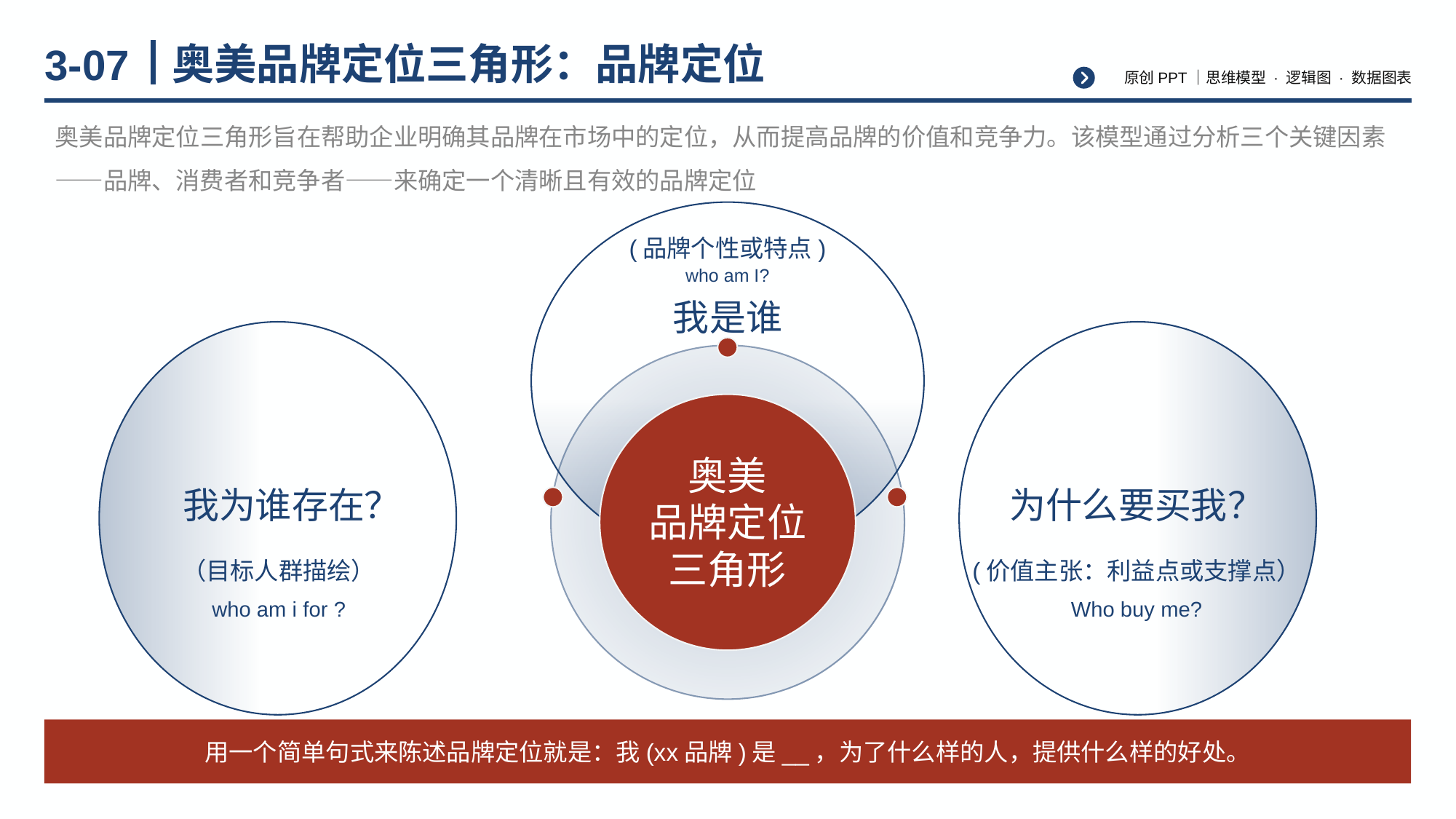

# 奥美品牌定位三角形：品牌定位
3-07
奥美品牌定位三角形旨在帮助企业明确其品牌在市场中的定位，从而提高品牌的价值和竞争力。该模型通过分析三个关键因素——品牌、消费者和竞争者——来确定一个清晰且有效的品牌定位

(品牌个性或特点)
who am I?
我是谁

奥美
品牌定位
三角形
我为谁存在？
为什么要买我？

（目标人群描绘）
(价值主张：利益点或支撑点）
who am i for ?
Who buy me?

用一个简单句式来陈述品牌定位就是：我(xx品牌)是__，为了什么样的人，提供什么样的好处。